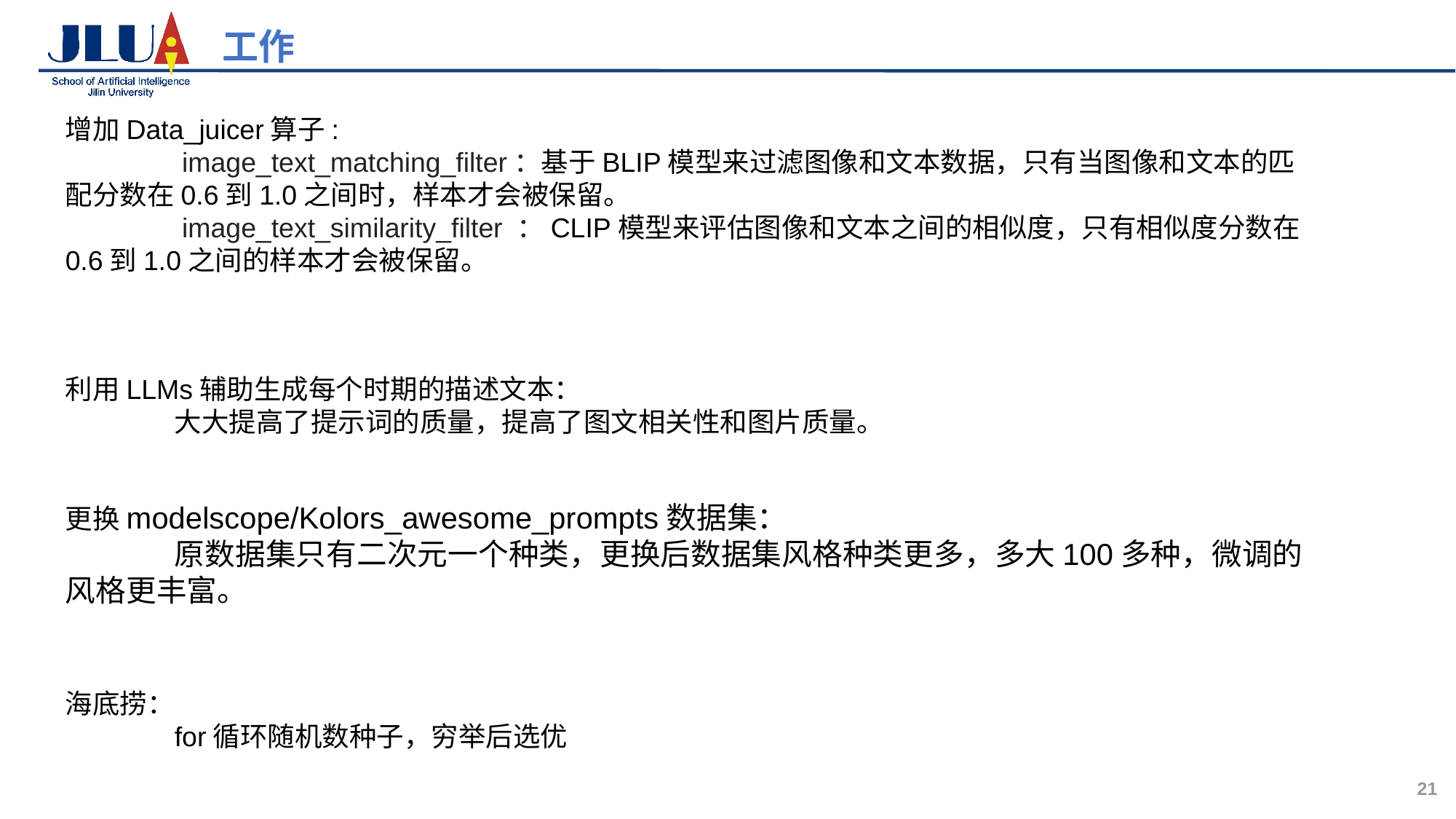

# 工作
增加Data_juicer算子:
	 image_text_matching_filter：基于BLIP模型来过滤图像和文本数据，只有当图像和文本的匹配分数在0.6到1.0之间时，样本才会被保留。
	 image_text_similarity_filter ：CLIP模型来评估图像和文本之间的相似度，只有相似度分数在0.6到1.0之间的样本才会被保留。
利用LLMs辅助生成每个时期的描述文本：
	大大提高了提示词的质量，提高了图文相关性和图片质量。
更换modelscope/Kolors_awesome_prompts数据集：
	原数据集只有二次元一个种类，更换后数据集风格种类更多，多大100多种，微调的风格更丰富。
海底捞：
	for循环随机数种子，穷举后选优
21